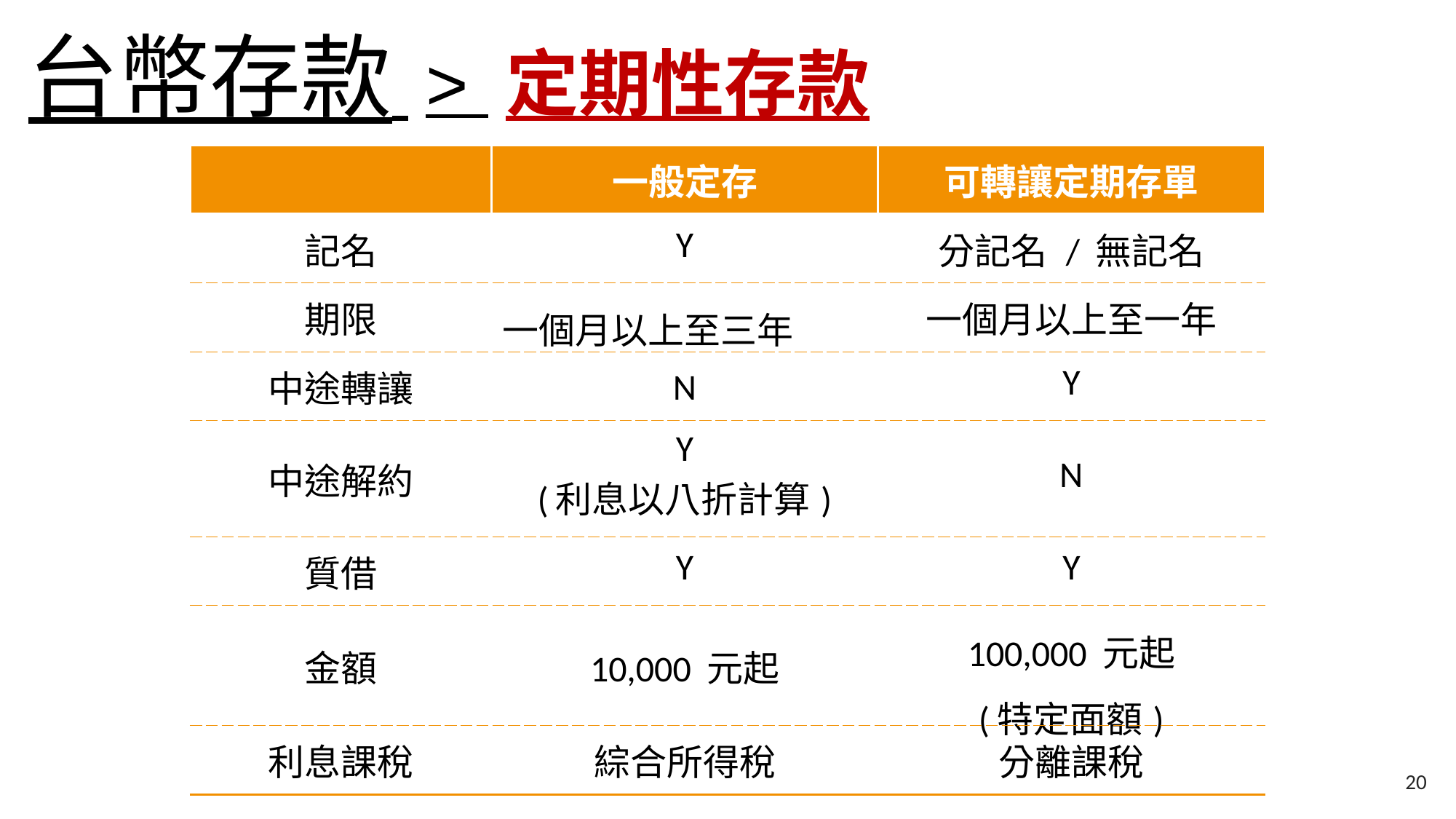

台幣存款 > 定期性存款
|  | 一般定存 | 可轉讓定期存單 |
| --- | --- | --- |
| 記名 | Y | 分記名 / 無記名 |
| 期限 | 一個月以上至三年 | 一個月以上至一年 |
| 中途轉讓 | N | Y |
| 中途解約 | Y (利息以八折計算) | N |
| 質借 | Y | Y |
| 金額 | 10,000 元起 | 100,000 元起 (特定面額) |
| 利息課稅 | 綜合所得稅 | 分離課稅 |
20